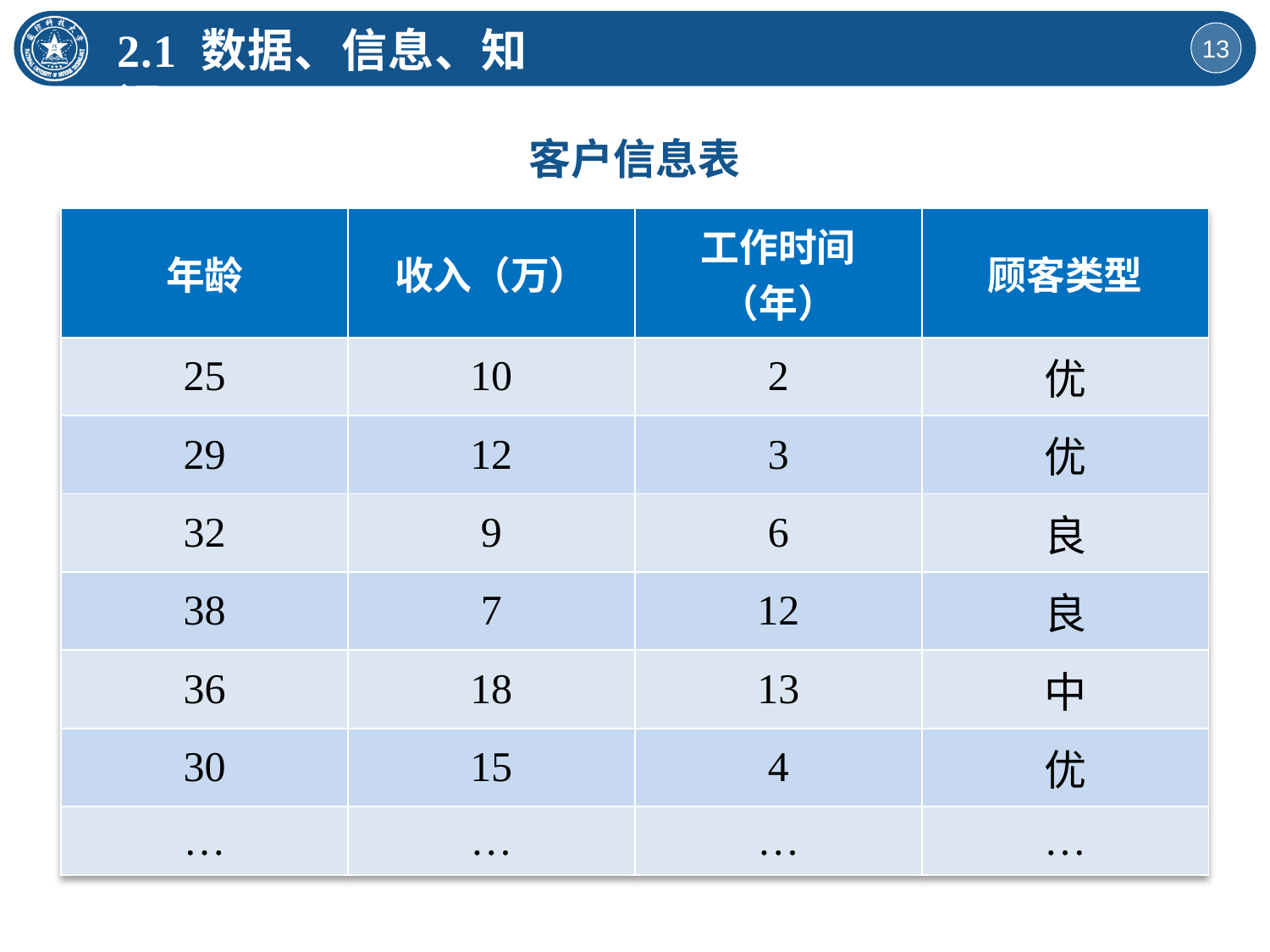

2.1 数据、信息、知识
客户信息表
| 年龄 | 收入（万） | 工作时间（年） | 顾客类型 |
| --- | --- | --- | --- |
| 25 | 10 | 2 | 优 |
| 29 | 12 | 3 | 优 |
| 32 | 9 | 6 | 良 |
| 38 | 7 | 12 | 良 |
| 36 | 18 | 13 | 中 |
| 30 | 15 | 4 | 优 |
| … | … | … | … |